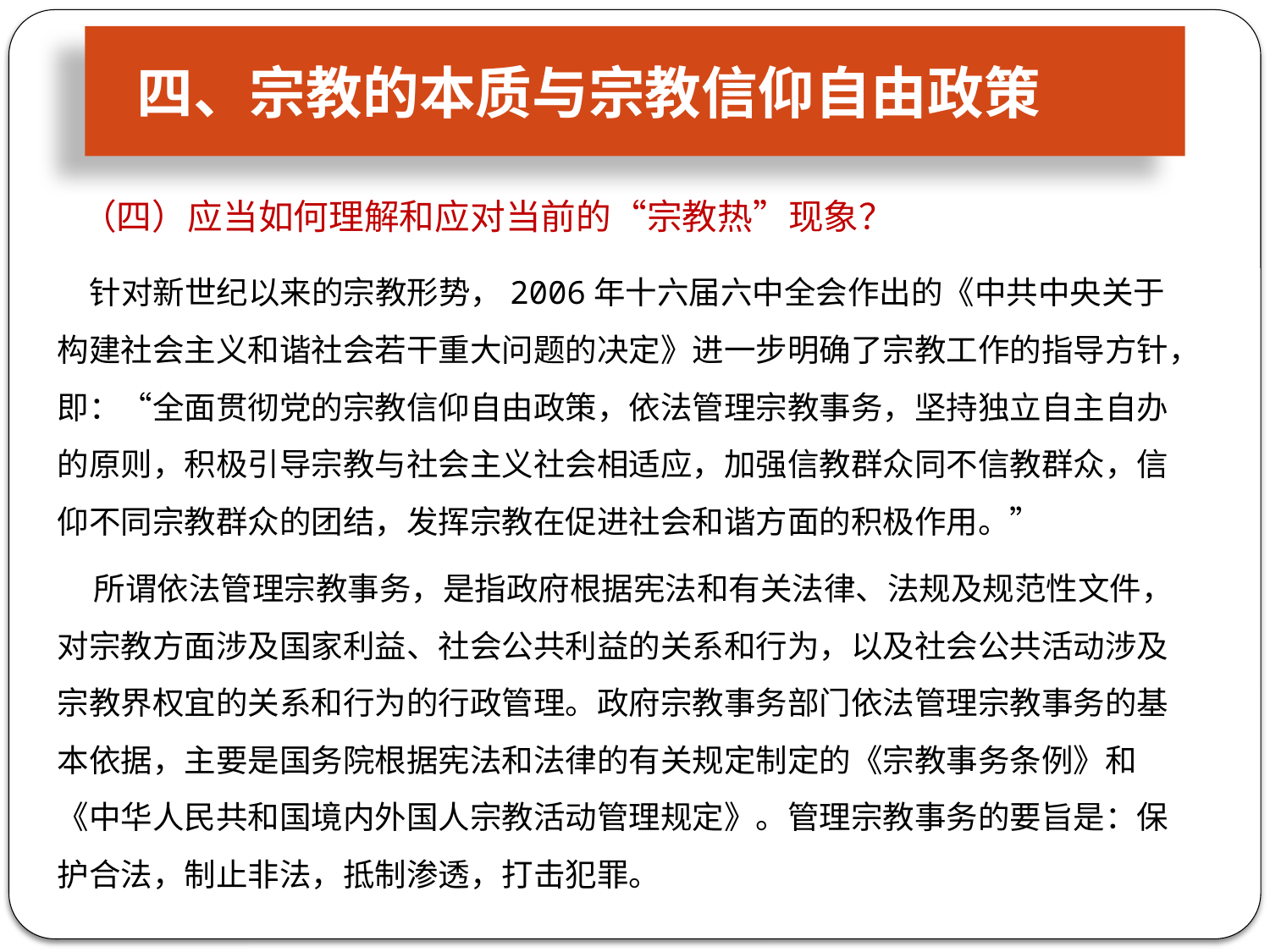

四、宗教的本质与宗教信仰自由政策
  （四）应当如何理解和应对当前的“宗教热”现象？
   针对新世纪以来的宗教形势，2006年十六届六中全会作出的《中共中央关于构建社会主义和谐社会若干重大问题的决定》进一步明确了宗教工作的指导方针，即：“全面贯彻党的宗教信仰自由政策，依法管理宗教事务，坚持独立自主自办的原则，积极引导宗教与社会主义社会相适应，加强信教群众同不信教群众，信仰不同宗教群众的团结，发挥宗教在促进社会和谐方面的积极作用。”
    所谓依法管理宗教事务，是指政府根据宪法和有关法律、法规及规范性文件，对宗教方面涉及国家利益、社会公共利益的关系和行为，以及社会公共活动涉及宗教界权宜的关系和行为的行政管理。政府宗教事务部门依法管理宗教事务的基本依据，主要是国务院根据宪法和法律的有关规定制定的《宗教事务条例》和《中华人民共和国境内外国人宗教活动管理规定》。管理宗教事务的要旨是：保护合法，制止非法，抵制渗透，打击犯罪。